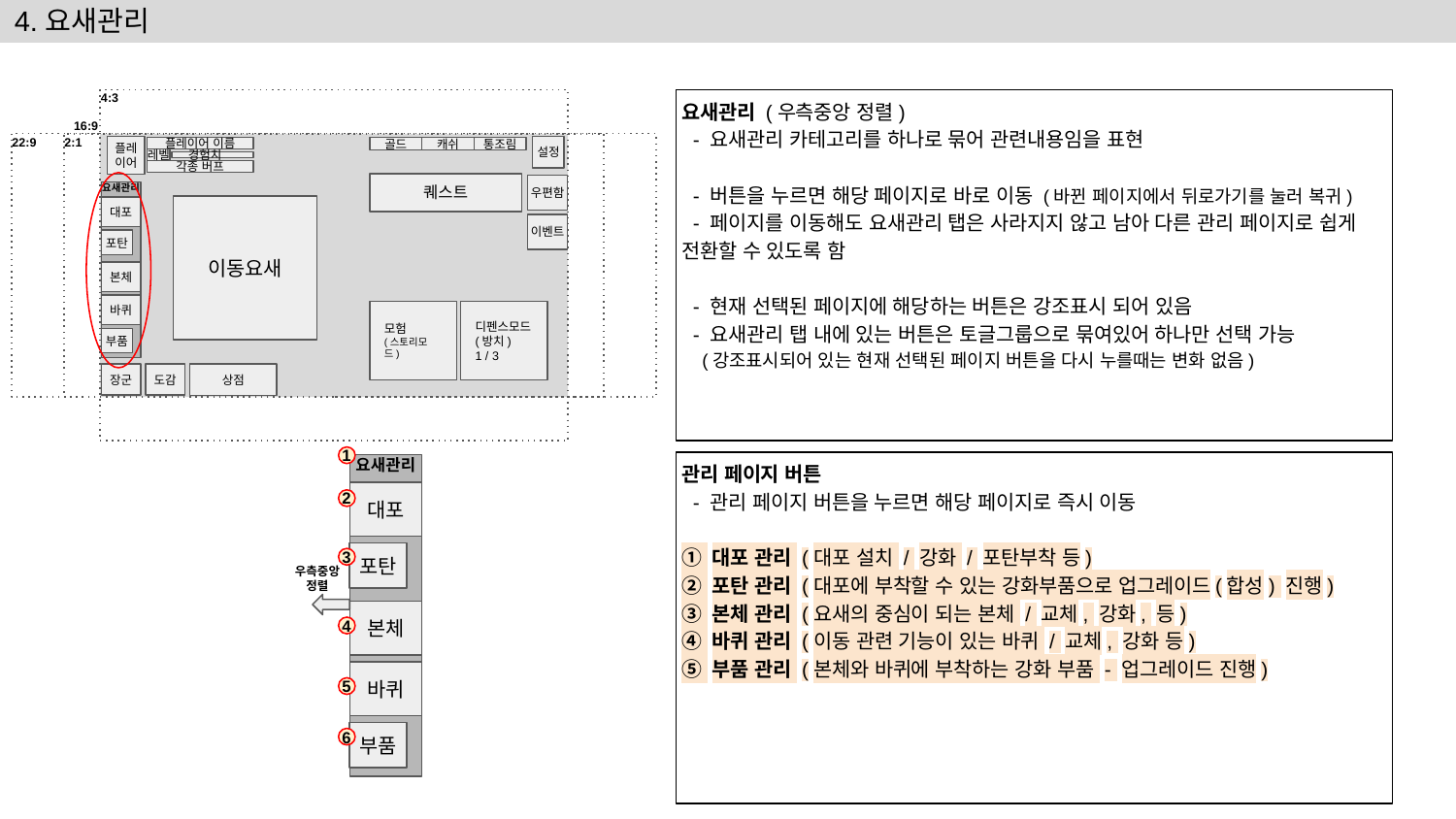

# 4.요새관리
요새관리 (우측중앙 정렬)
  - 요새관리 카테고리를 하나로 묶어 관련내용임을 표현

  - 버튼을 누르면 해당 페이지로 바로 이동 (바뀐 페이지에서 뒤로가기를 눌러 복귀)
  - 페이지를 이동해도 요새관리 탭은 사라지지 않고 남아 다른 관리 페이지로 쉽게 전환할 수 있도록 함

  - 현재 선택된 페이지에 해당하는 버튼은 강조표시 되어 있음
  - 요새관리 탭 내에 있는 버튼은 토글그룹으로 묶여있어 하나만 선택 가능
    (강조표시되어 있는 현재 선택된 페이지 버튼을 다시 누를때는 변화 없음)
설정
플레
이어
플레이어 이름
골드
캐쉬
통조림
레벨
    경험치
각종 버프

퀘스트
우편함
요새관리
이동요새
대포
이벤트
포탄
본체
바퀴
디펜스모드
(방치)
1 / 3
모험
(스토리모드)
부품
장군
도감
상점
1

관리 페이지 버튼
  - 관리 페이지 버튼을 누르면 해당 페이지로 즉시 이동

① 대포 관리 (대포 설치 / 강화 / 포탄부착 등)
② 포탄 관리 (대포에 부착할 수 있는 강화부품으로 업그레이드(합성) 진행)
③ 본체 관리 (요새의 중심이 되는 본체 / 교체, 강화, 등)
④ 바퀴 관리 (이동 관련 기능이 있는 바퀴 / 교체, 강화 등)
⑤ 부품 관리 (본체와 바퀴에 부착하는 강화 부품 - 업그레이드 진행)
요새관리
대포
2

3

포탄
우측중앙 정렬

본체
4

바퀴
5

6

부품